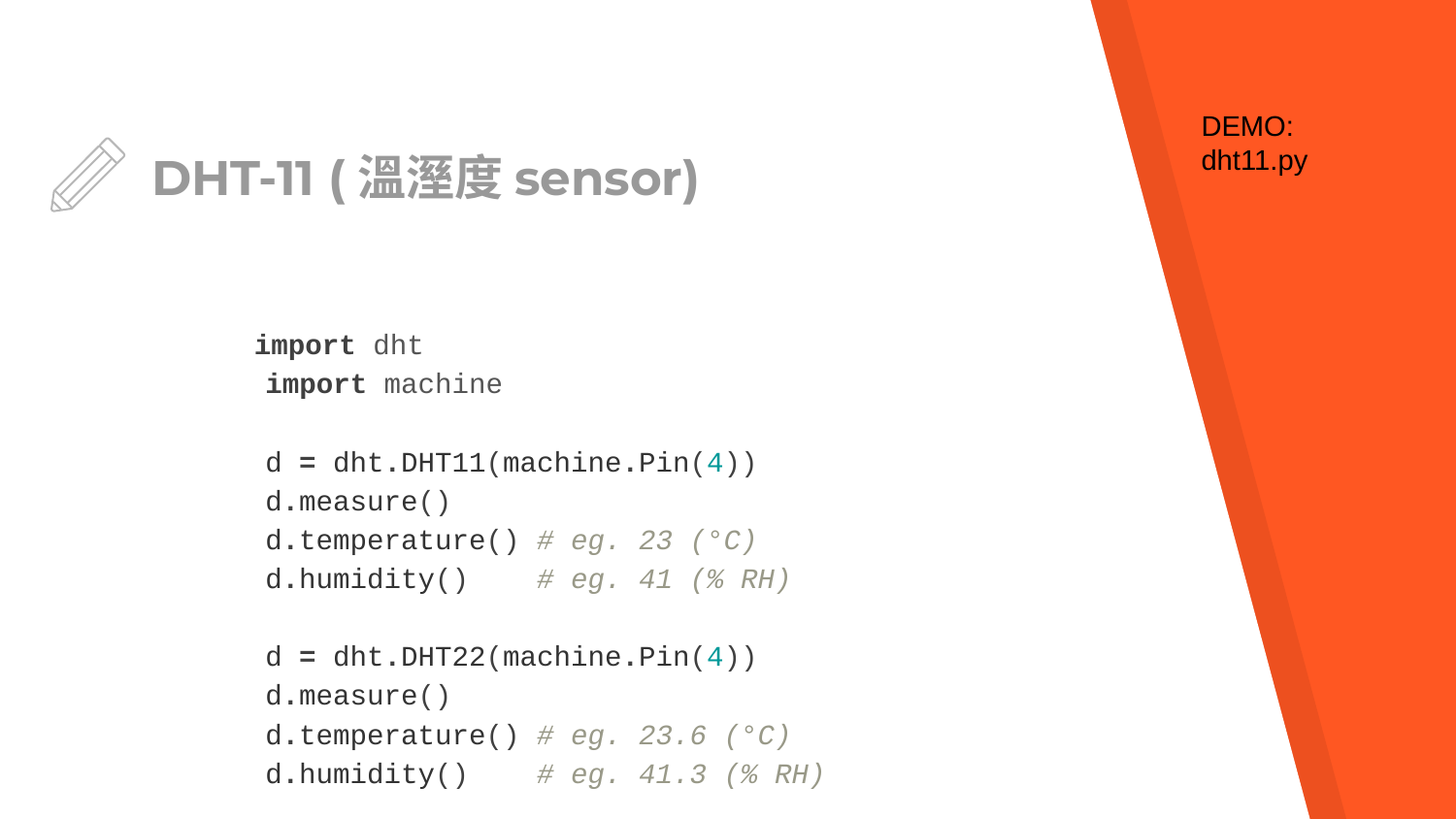

DEMO:
dht11.py

# DHT-11 (溫溼度sensor)
import dht
import machine
d = dht.DHT11(machine.Pin(4))
d.measure()
d.temperature() # eg. 23 (°C)
d.humidity()    # eg. 41 (% RH)
d = dht.DHT22(machine.Pin(4))
d.measure()
d.temperature() # eg. 23.6 (°C)
d.humidity()    # eg. 41.3 (% RH)